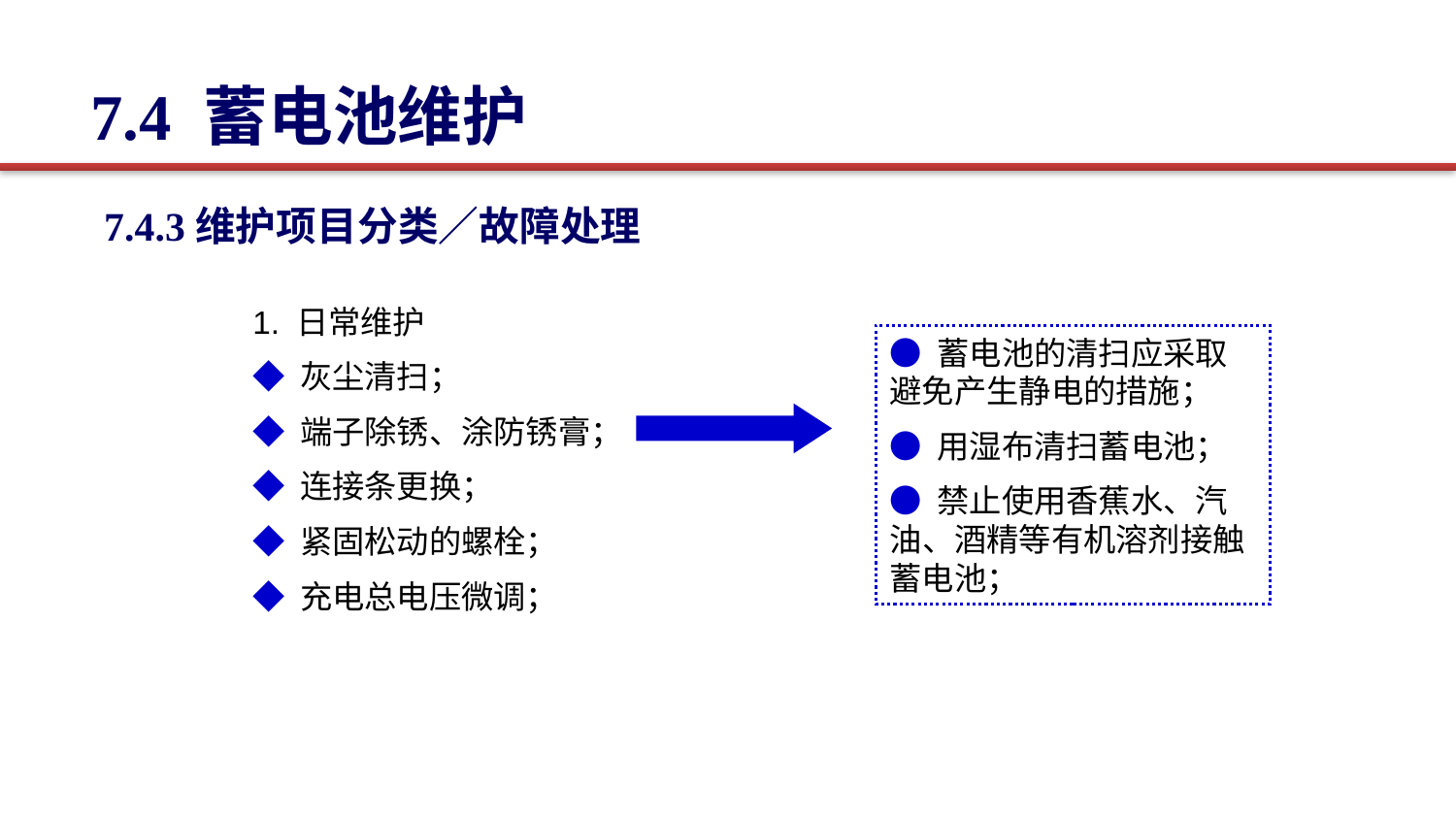

7.4 蓄电池维护

7.4.3维护项目分类／故障处理
1. 日常维护
◆ 灰尘清扫；
◆ 端子除锈、涂防锈膏；
◆ 连接条更换；
◆ 紧固松动的螺栓；
◆ 充电总电压微调；
● 蓄电池的清扫应采取避免产生静电的措施；
● 用湿布清扫蓄电池；
● 禁止使用香蕉水、汽油、酒精等有机溶剂接触蓄电池；